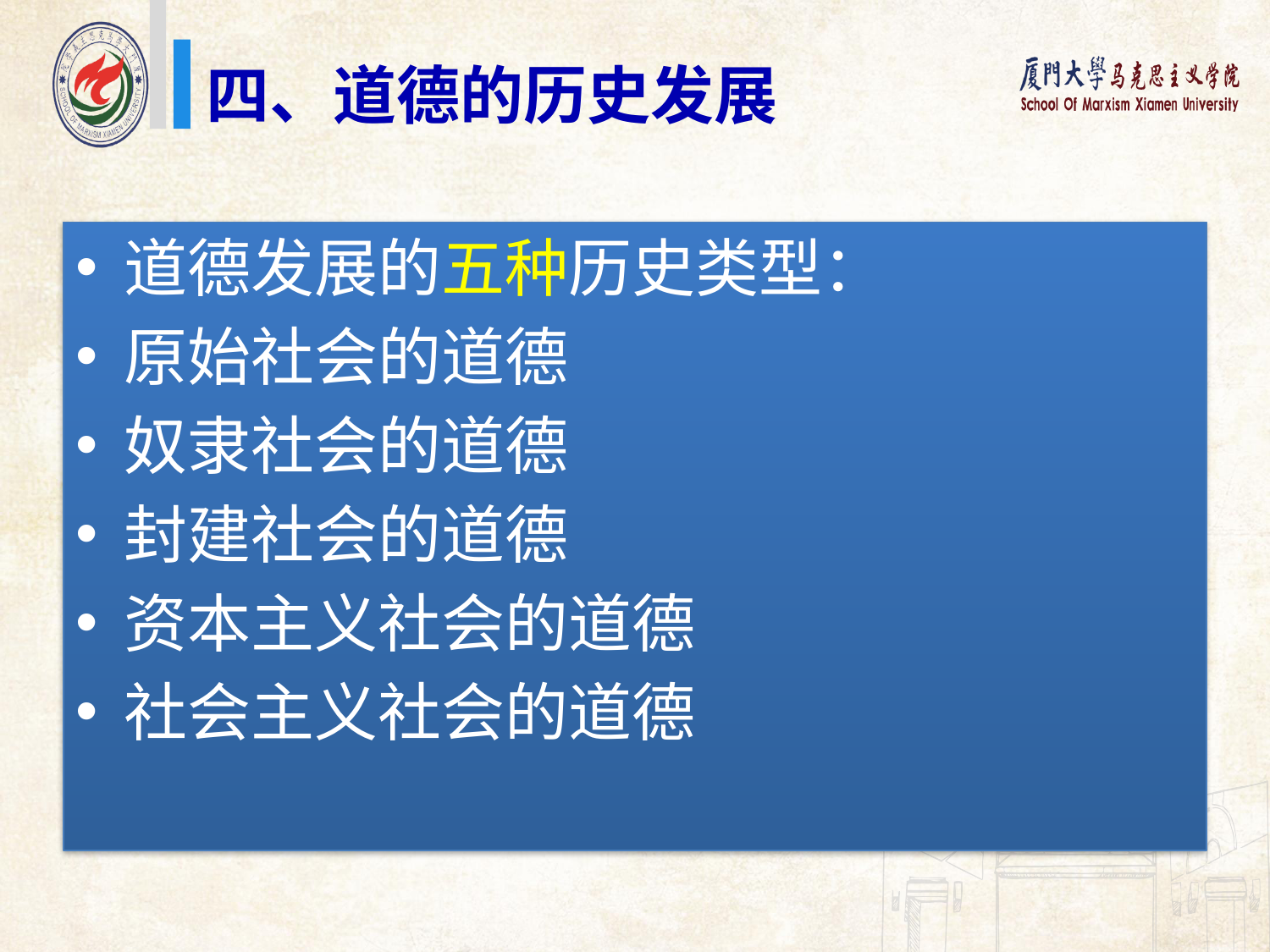

四、道德的历史发展
道德发展的五种历史类型：
原始社会的道德
奴隶社会的道德
封建社会的道德
资本主义社会的道德
社会主义社会的道德